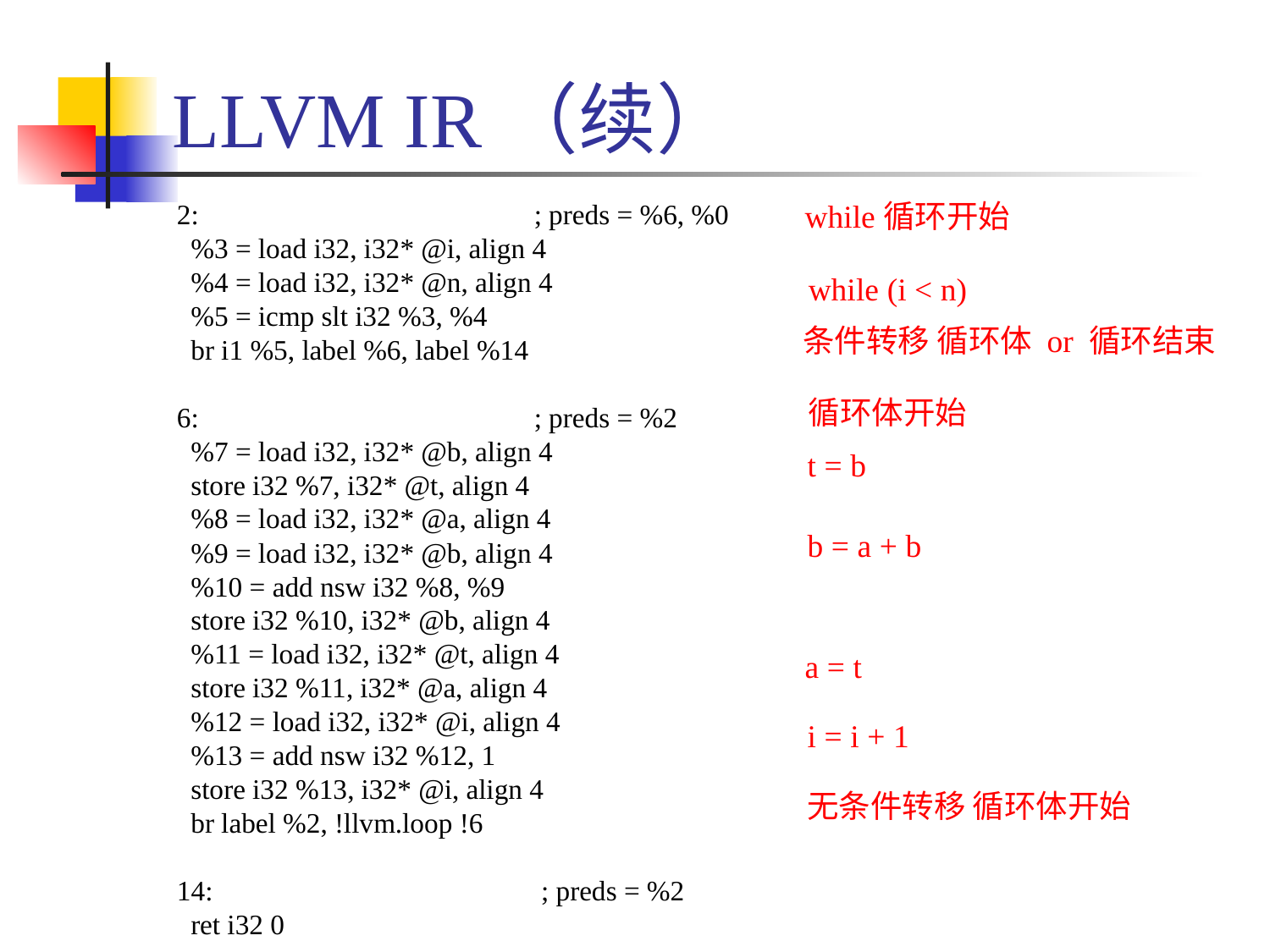

# LLVM IR（续）
2:                                                ; preds = %6, %0
  %3 = load i32, i32* @i, align 4
  %4 = load i32, i32* @n, align 4
  %5 = icmp slt i32 %3, %4
  br i1 %5, label %6, label %14

6:                                                ; preds = %2
  %7 = load i32, i32* @b, align 4
  store i32 %7, i32* @t, align 4
  %8 = load i32, i32* @a, align 4
  %9 = load i32, i32* @b, align 4
  %10 = add nsw i32 %8, %9
  store i32 %10, i32* @b, align 4
  %11 = load i32, i32* @t, align 4
  store i32 %11, i32* @a, align 4
  %12 = load i32, i32* @i, align 4
  %13 = add nsw i32 %12, 1
  store i32 %13, i32* @i, align 4
  br label %2, !llvm.loop !6

14:                                               ; preds = %2
  ret i32 0
while循环开始
while (i < n)
条件转移 循环体 or 循环结束
循环体开始
t = b
b = a + b
a = t
i = i + 1
无条件转移 循环体开始